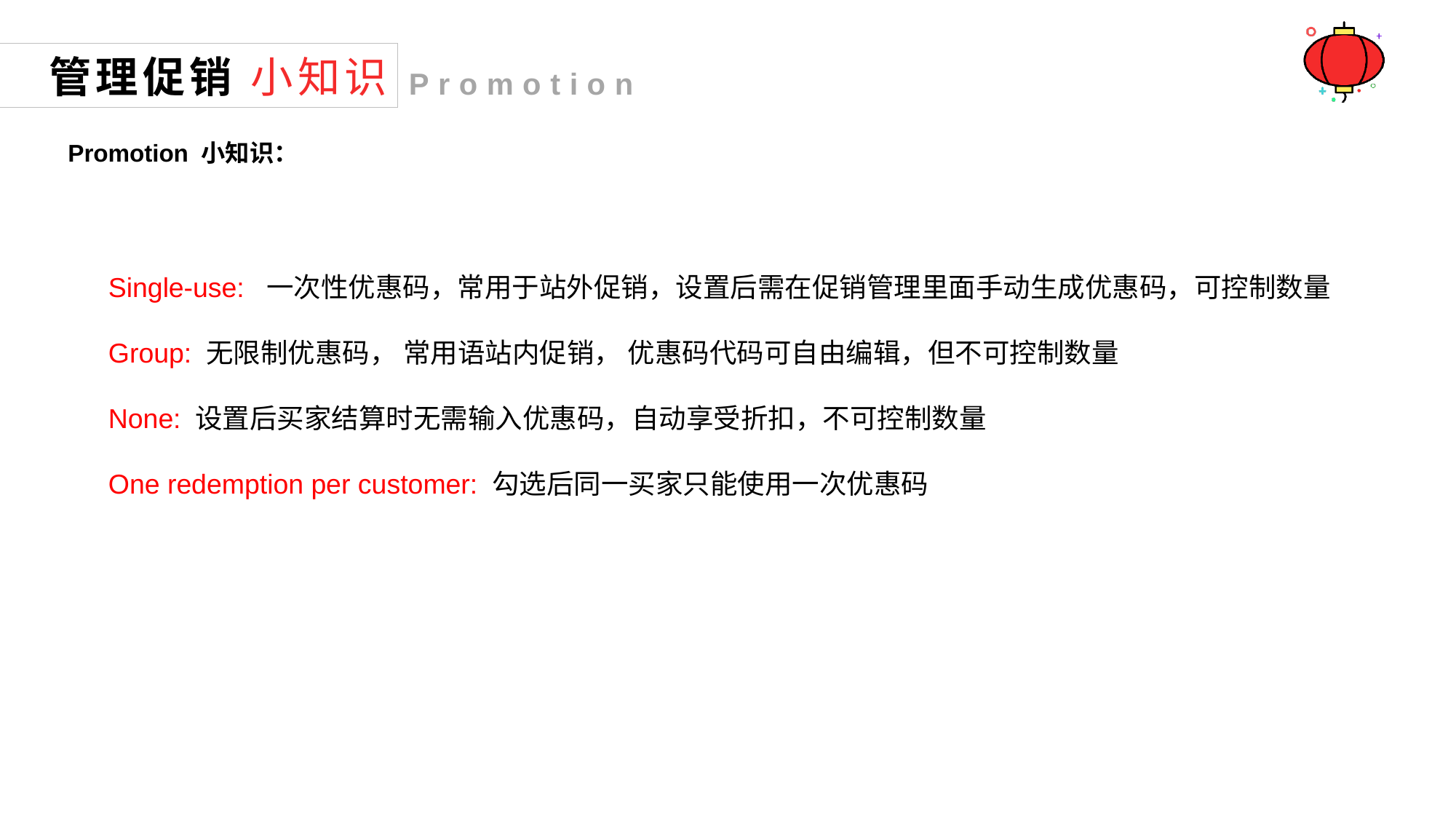

管理促销 小知识
Promotion
Promotion 小知识：
Single-use:  一次性优惠码，常用于站外促销，设置后需在促销管理里面手动生成优惠码，可控制数量

Group: 无限制优惠码， 常用语站内促销， 优惠码代码可自由编辑，但不可控制数量

None: 设置后买家结算时无需输入优惠码，自动享受折扣，不可控制数量

One redemption per customer: 勾选后同一买家只能使用一次优惠码